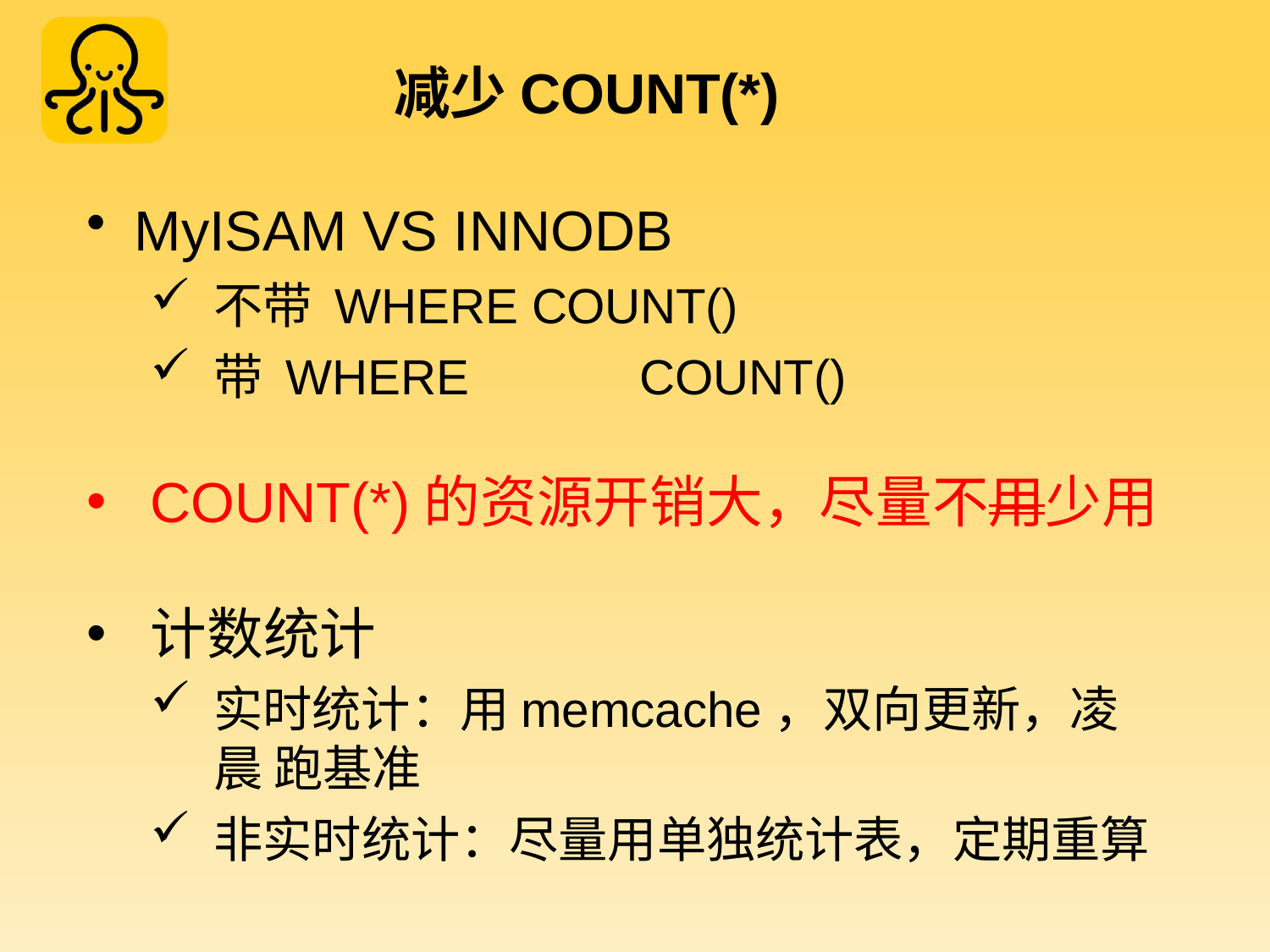

# 减少COUNT(*)
MyISAM VS INNODB
不带 WHERE COUNT()
带 WHERE	COUNT()

COUNT(*)的资源开销大，尽量不用少用
计数统计
实时统计：用memcache，双向更新，凌晨 跑基准
非实时统计：尽量用单独统计表，定期重算